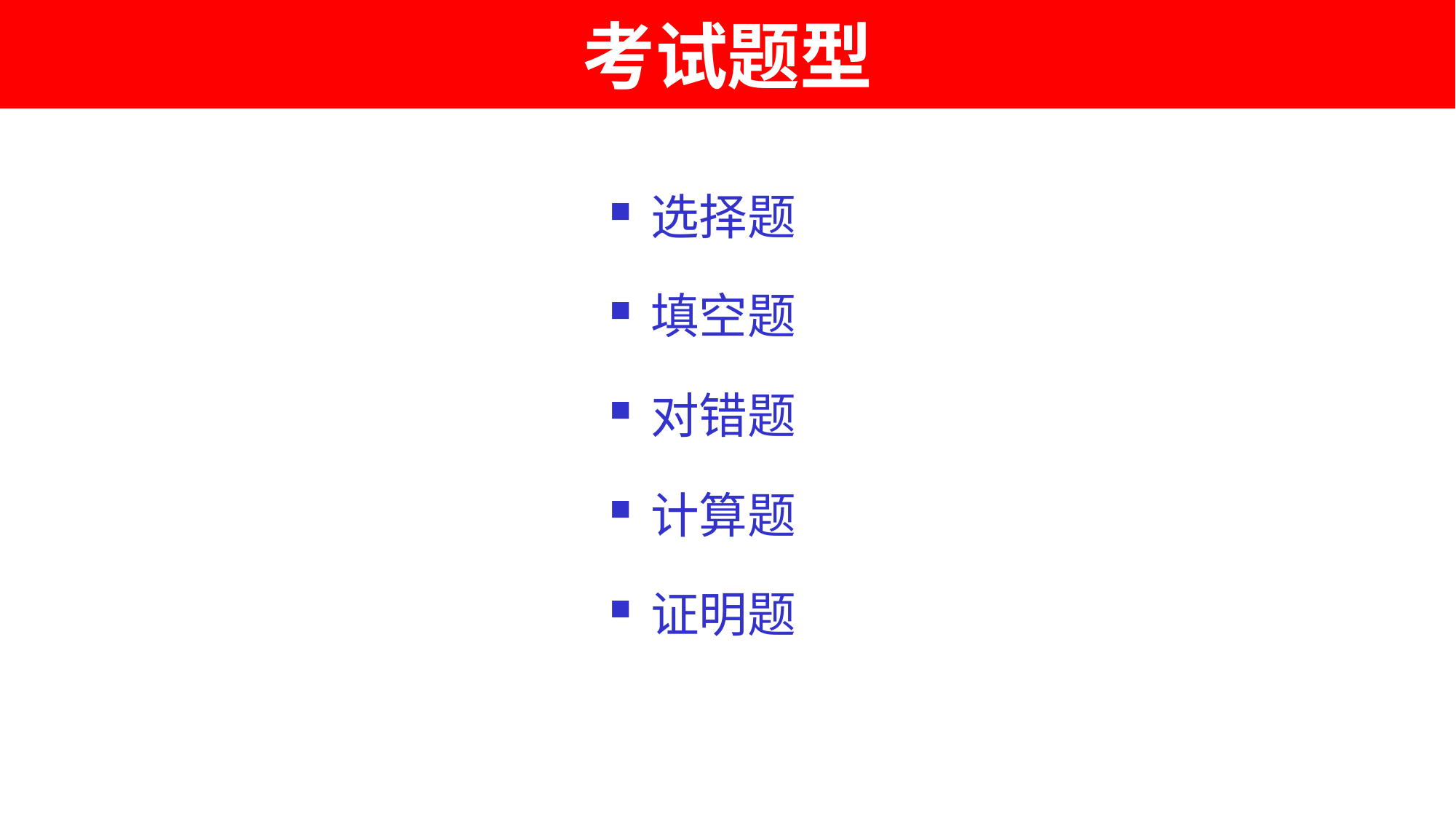

# 考试题型
选择题
填空题
对错题
计算题
证明题